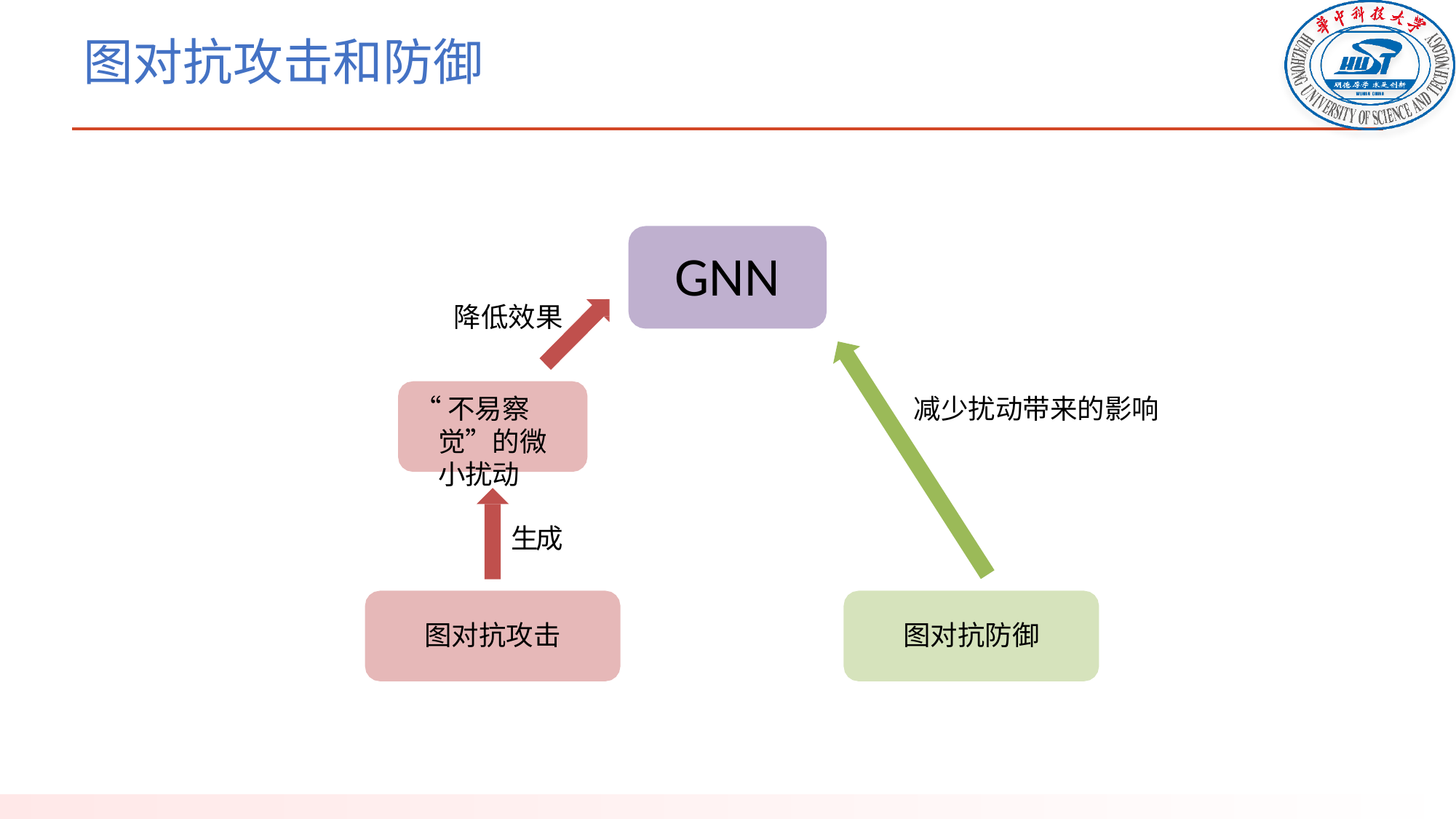

# 图对抗攻击和防御

GNN

降低效果

减少扰动带来的影响
“不易察觉”的微小扰动

生成

图对抗攻击
图对抗防御